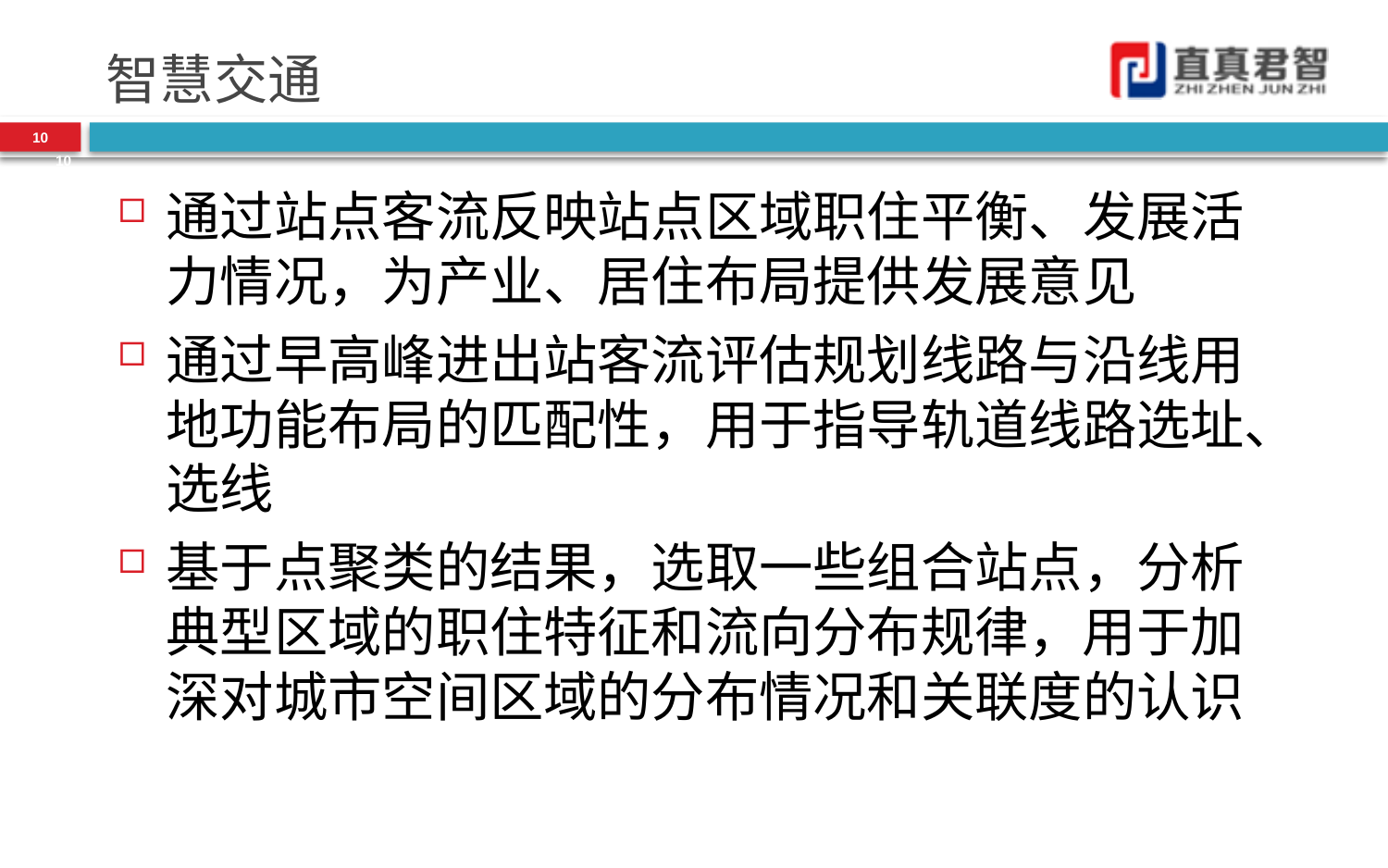

# 智慧交通
10
10
通过站点客流反映站点区域职住平衡、发展活力情况，为产业、居住布局提供发展意见
通过早高峰进出站客流评估规划线路与沿线用地功能布局的匹配性，用于指导轨道线路选址、选线
基于点聚类的结果，选取一些组合站点，分析典型区域的职住特征和流向分布规律，用于加深对城市空间区域的分布情况和关联度的认识